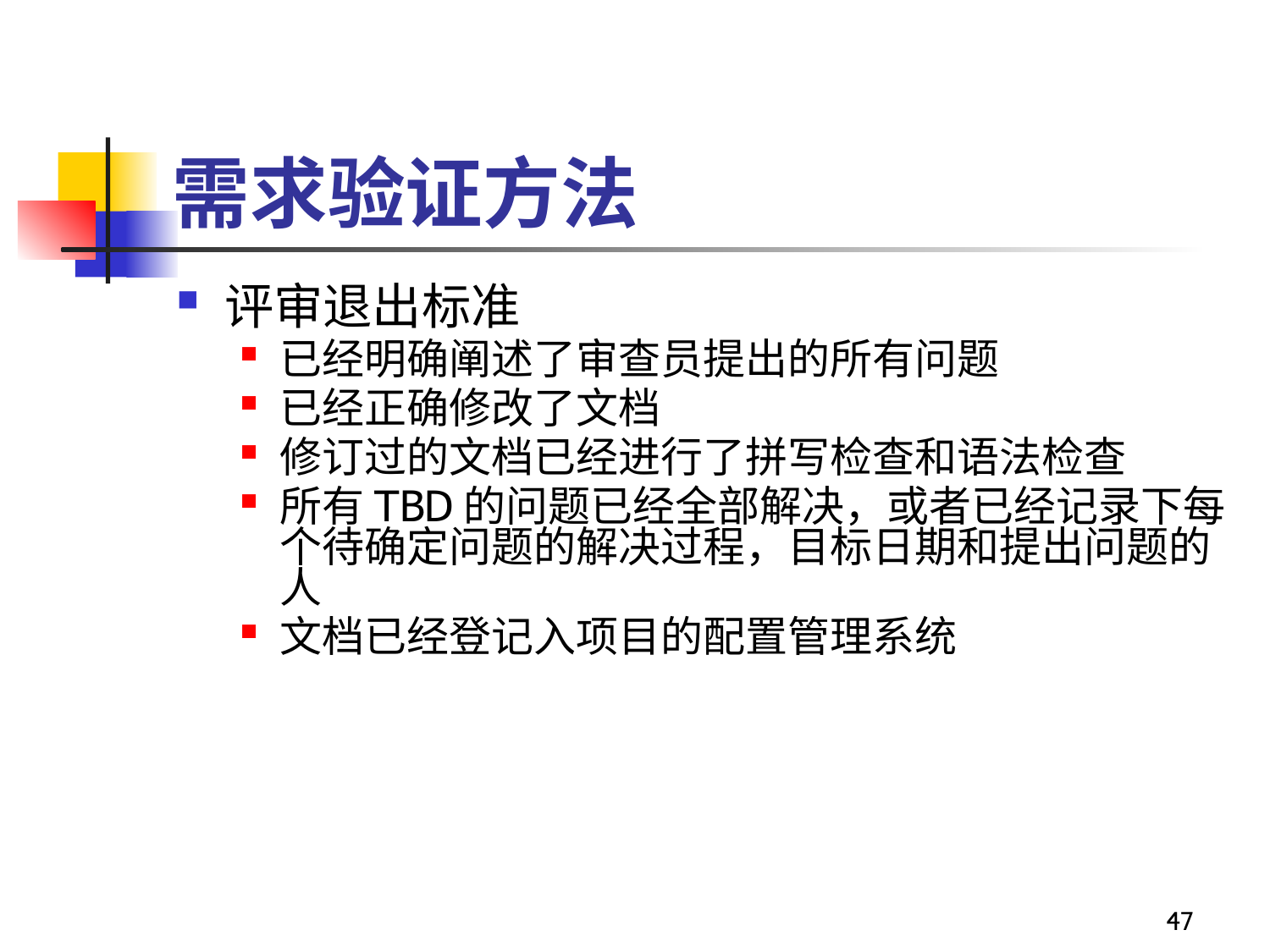

# 需求验证方法
评审退出标准
已经明确阐述了审查员提出的所有问题
已经正确修改了文档
修订过的文档已经进行了拼写检查和语法检查
所有TBD的问题已经全部解决，或者已经记录下每个待确定问题的解决过程，目标日期和提出问题的人
文档已经登记入项目的配置管理系统

47